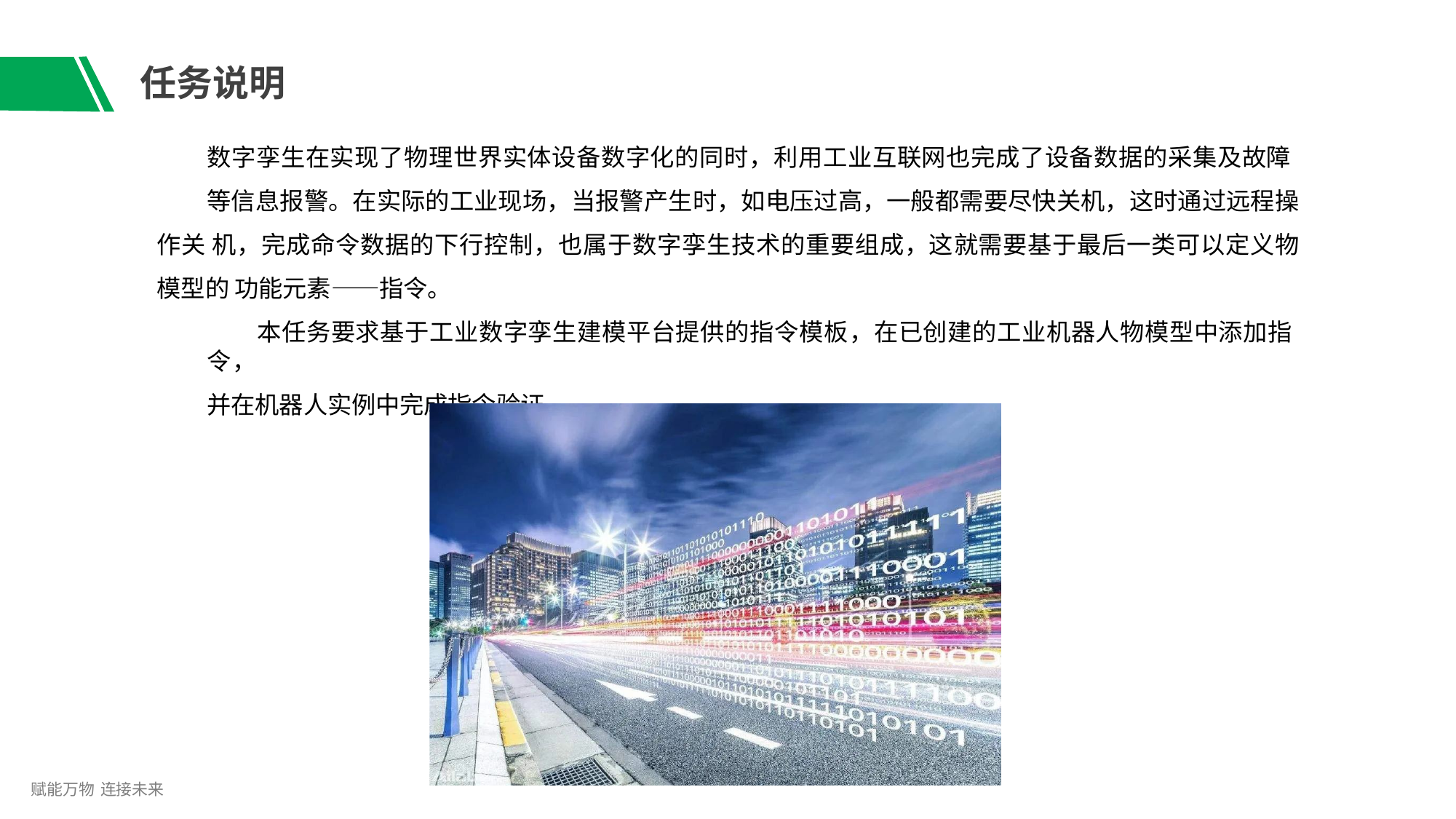

# 任务说明
数字孪生在实现了物理世界实体设备数字化的同时，利用工业互联网也完成了设备数据的采集及故障
等信息报警。在实际的工业现场，当报警产生时，如电压过高，一般都需要尽快关机，这时通过远程操作关 机，完成命令数据的下行控制，也属于数字孪生技术的重要组成，这就需要基于最后一类可以定义物模型的 功能元素——指令。
本任务要求基于工业数字孪生建模平台提供的指令模板，在已创建的工业机器人物模型中添加指令，
并在机器人实例中完成指令验证。

赋能万物 连接未来